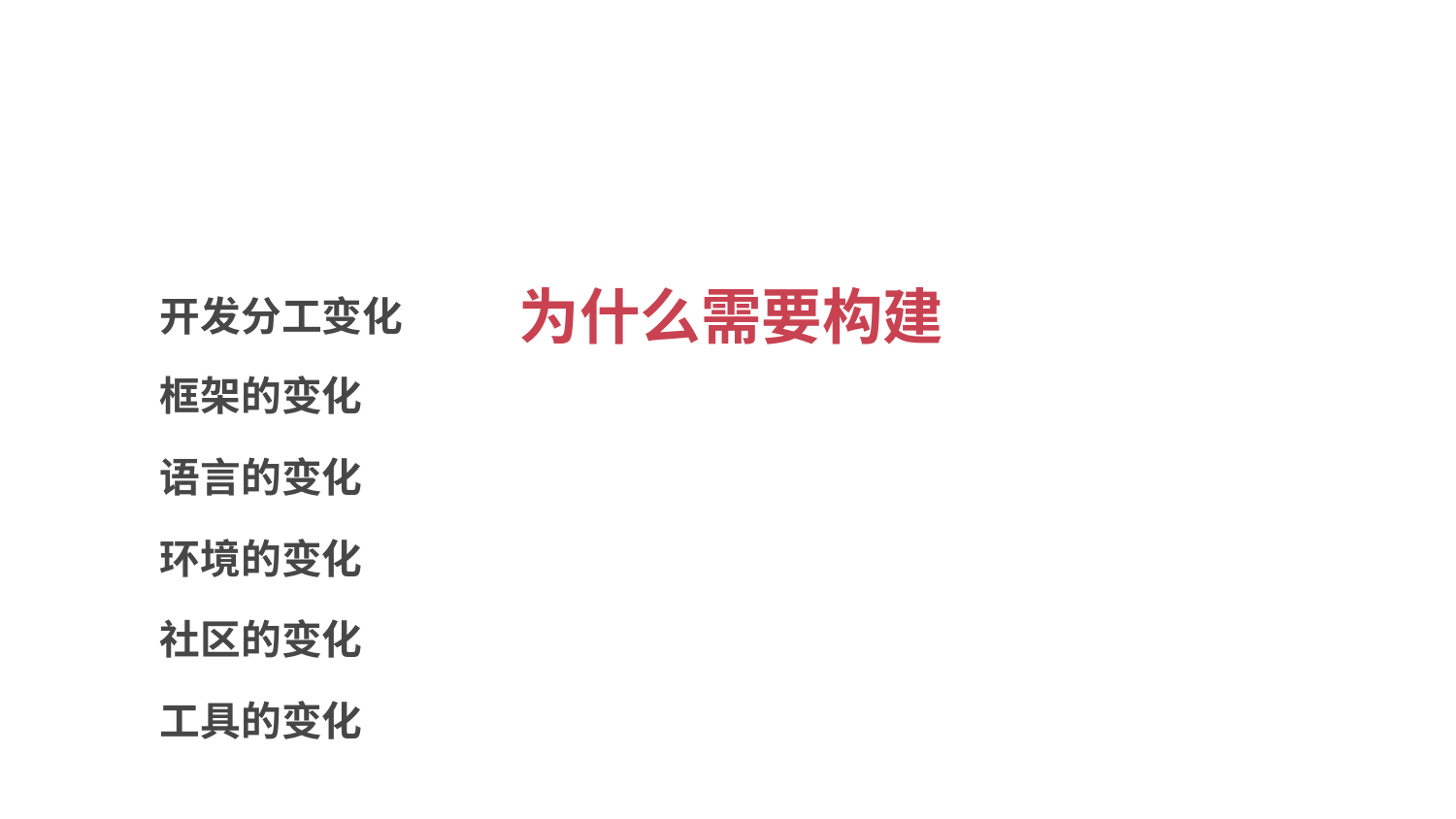

# 为什么需要构建
开发分工变化
框架的变化
语言的变化
环境的变化
社区的变化
工具的变化